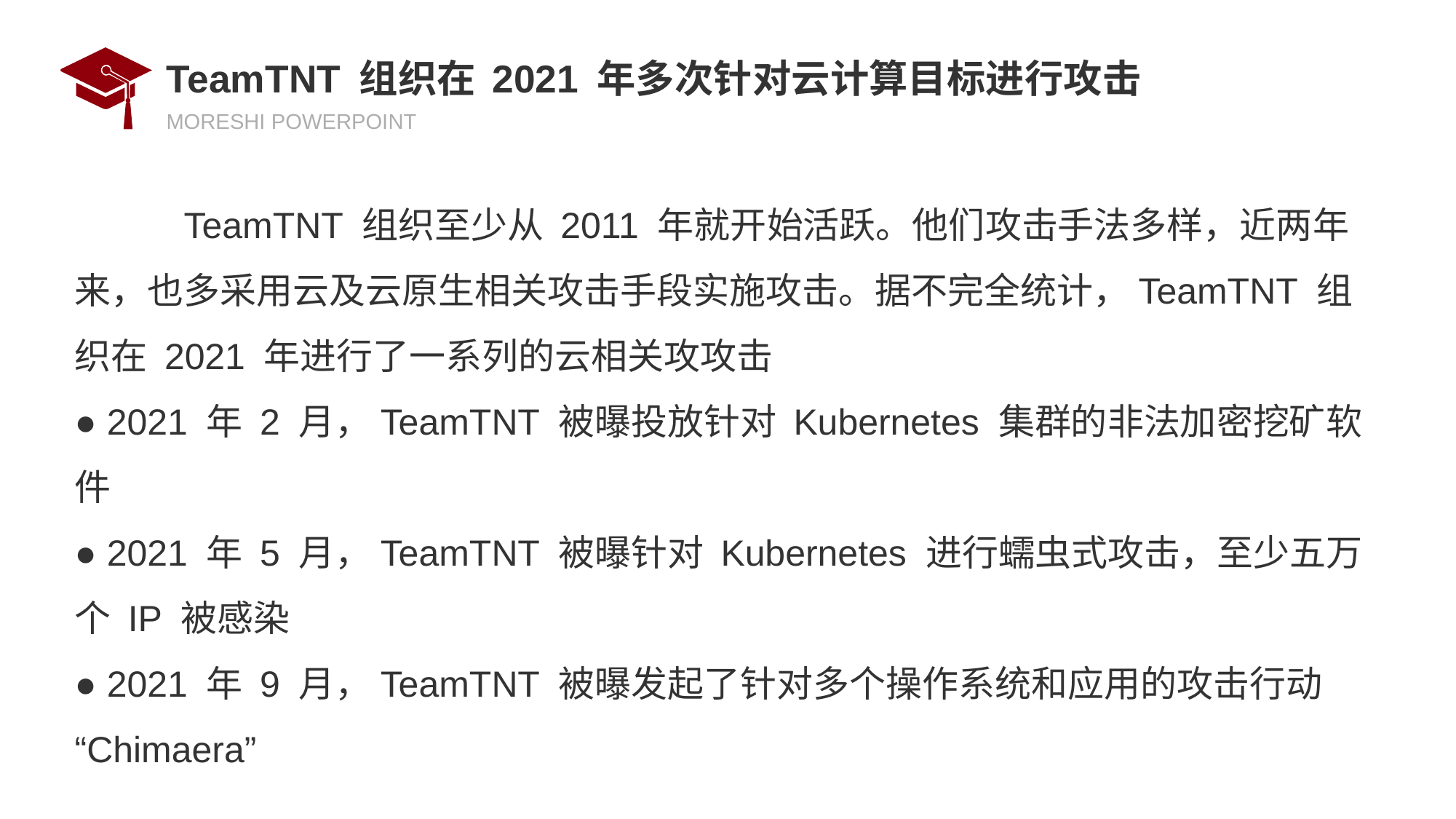

# TeamTNT 组织在 2021 年多次针对云计算目标进行攻击
	TeamTNT 组织至少从 2011 年就开始活跃。他们攻击手法多样，近两年
来，也多采用云及云原生相关攻击手段实施攻击。据不完全统计，TeamTNT 组织在 2021 年进行了一系列的云相关攻攻击
● 2021 年 2 月，TeamTNT 被曝投放针对 Kubernetes 集群的非法加密挖矿软件
● 2021 年 5 月，TeamTNT 被曝针对 Kubernetes 进行蠕虫式攻击，至少五万个 IP 被感染
● 2021 年 9 月，TeamTNT 被曝发起了针对多个操作系统和应用的攻击行动
“Chimaera”